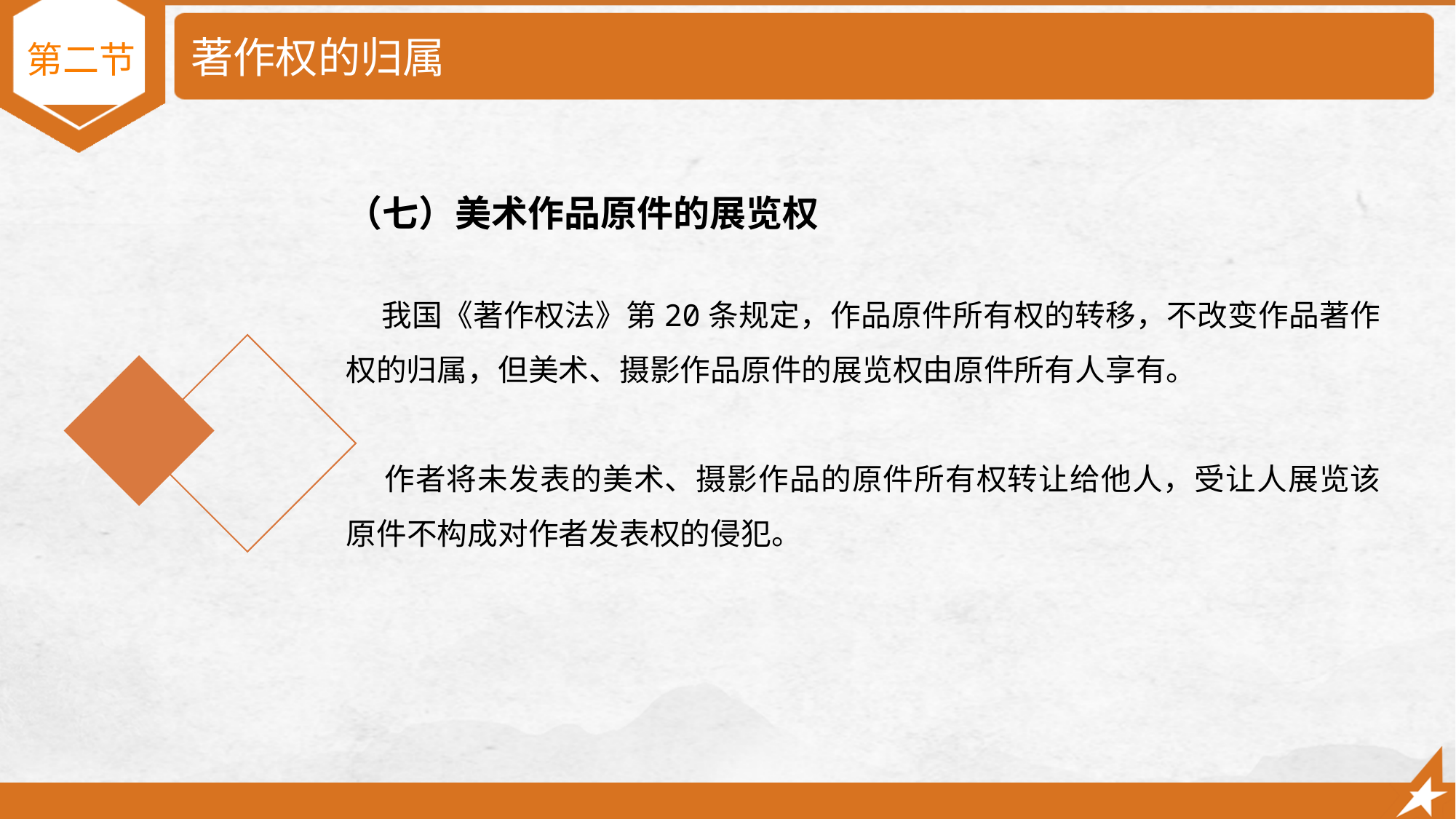

# 著作权的归属
第二节
（七）美术作品原件的展览权

    我国《著作权法》第20条规定，作品原件所有权的转移，不改变作品著作权的归属，但美术、摄影作品原件的展览权由原件所有人享有。

    作者将未发表的美术、摄影作品的原件所有权转让给他人，受让人展览该原件不构成对作者发表权的侵犯。